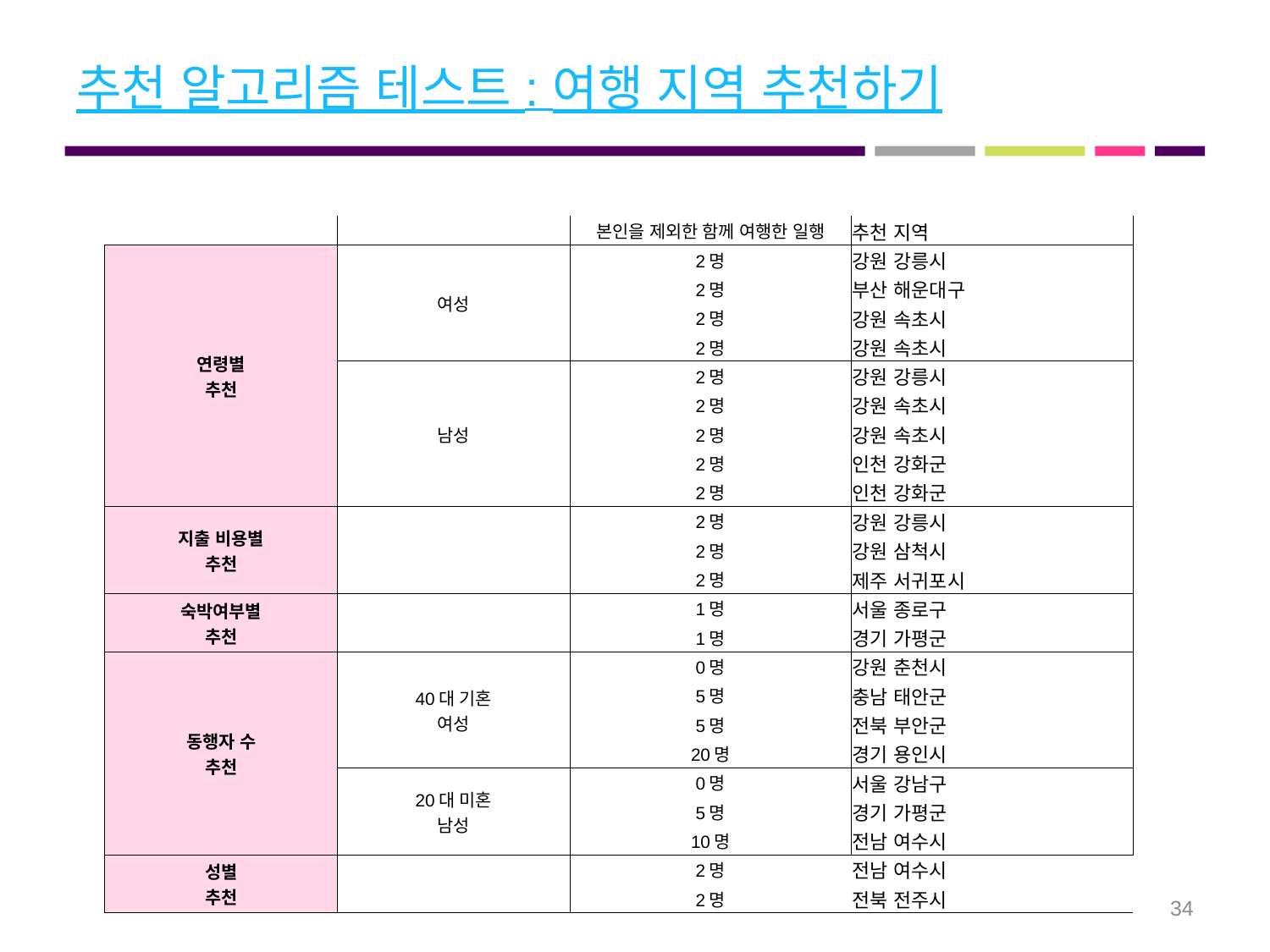

# 추천 알고리즘 테스트 : 여행 지역 추천하기
|  |  | 본인을 제외한 함께 여행한 일행 | 추천 지역 |
| --- | --- | --- | --- |
| 연령별 추천 | 여성 | 2명 | 강원 강릉시 |
|  |  | 2명 | 부산 해운대구 |
|  |  | 2명 | 강원 속초시 |
|  |  | 2명 | 강원 속초시 |
|  | 남성 | 2명 | 강원 강릉시 |
|  |  | 2명 | 강원 속초시 |
|  |  | 2명 | 강원 속초시 |
|  |  | 2명 | 인천 강화군 |
|  |  | 2명 | 인천 강화군 |
| 지출 비용별 추천 |  | 2명 | 강원 강릉시 |
|  |  | 2명 | 강원 삼척시 |
|  |  | 2명 | 제주 서귀포시 |
| 숙박여부별 추천 |  | 1명 | 서울 종로구 |
|  |  | 1명 | 경기 가평군 |
| 동행자 수 추천 | 40대 기혼 여성 | 0명 | 강원 춘천시 |
|  |  | 5명 | 충남 태안군 |
|  |  | 5명 | 전북 부안군 |
|  |  | 20명 | 경기 용인시 |
|  | 20대 미혼 남성 | 0명 | 서울 강남구 |
|  |  | 5명 | 경기 가평군 |
|  |  | 10명 | 전남 여수시 |
| 성별 추천 |  | 2명 | 전남 여수시 |
|  |  | 2명 | 전북 전주시 |
34